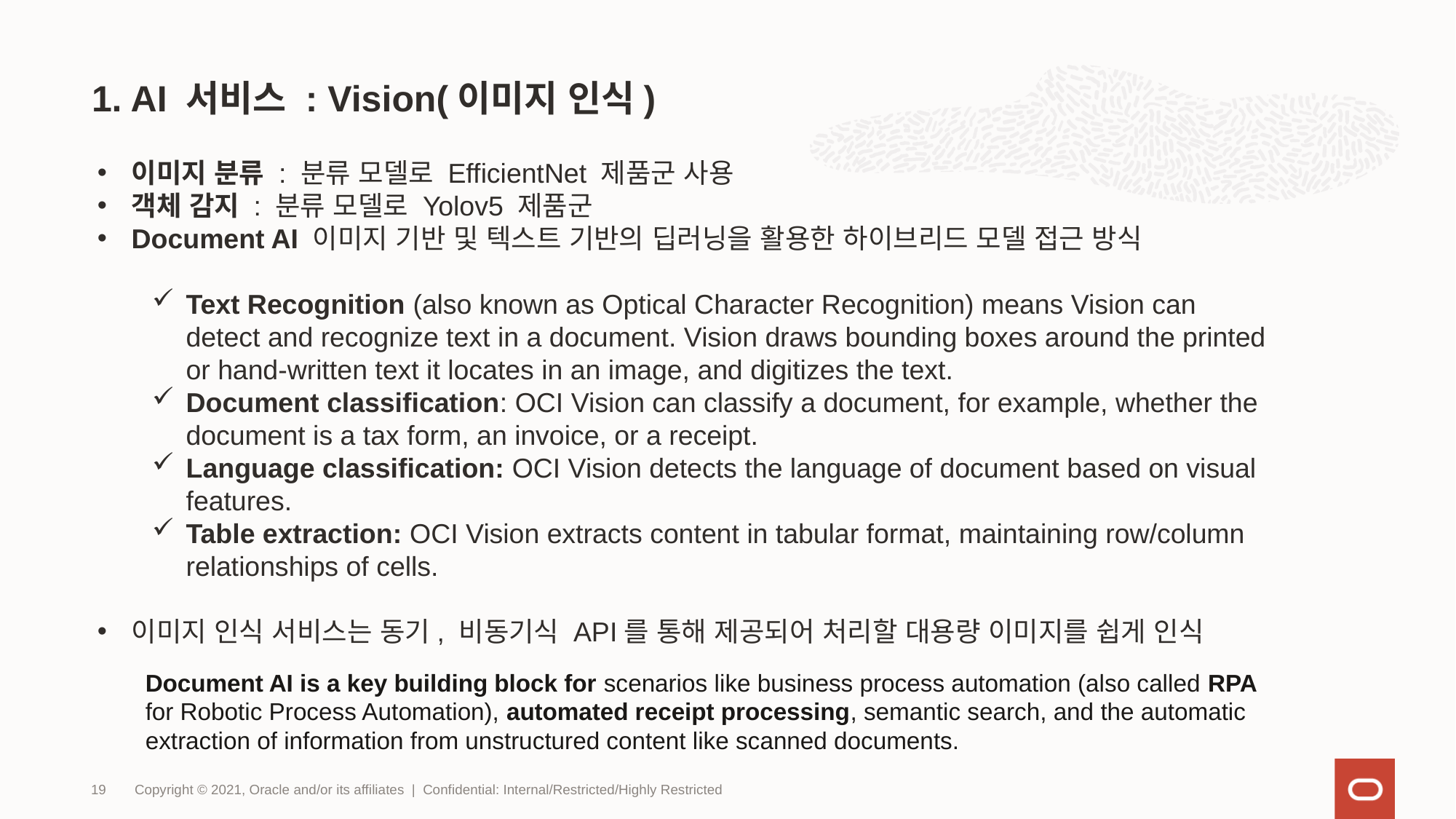

# 1. AI 서비스 : Vision(이미지 인식)
이미지 분류 : 분류 모델로 EfficientNet 제품군 사용
객체 감지 : 분류 모델로 Yolov5 제품군
Document AI 이미지 기반 및 텍스트 기반의 딥러닝을 활용한 하이브리드 모델 접근 방식

Text Recognition (also known as Optical Character Recognition) means Vision can detect and recognize text in a document. Vision draws bounding boxes around the printed or hand-written text it locates in an image, and digitizes the text.
Document classification: OCI Vision can classify a document, for example, whether the document is a tax form, an invoice, or a receipt.
Language classification: OCI Vision detects the language of document based on visual features.
Table extraction: OCI Vision extracts content in tabular format, maintaining row/column relationships of cells.

이미지 인식 서비스는 동기, 비동기식 API를 통해 제공되어 처리할 대용량 이미지를 쉽게 인식

Document AI is a key building block for scenarios like business process automation (also called RPA for Robotic Process Automation), automated receipt processing, semantic search, and the automatic extraction of information from unstructured content like scanned documents.
19
Copyright © 2021, Oracle and/or its affiliates  |  Confidential: Internal/Restricted/Highly Restricted